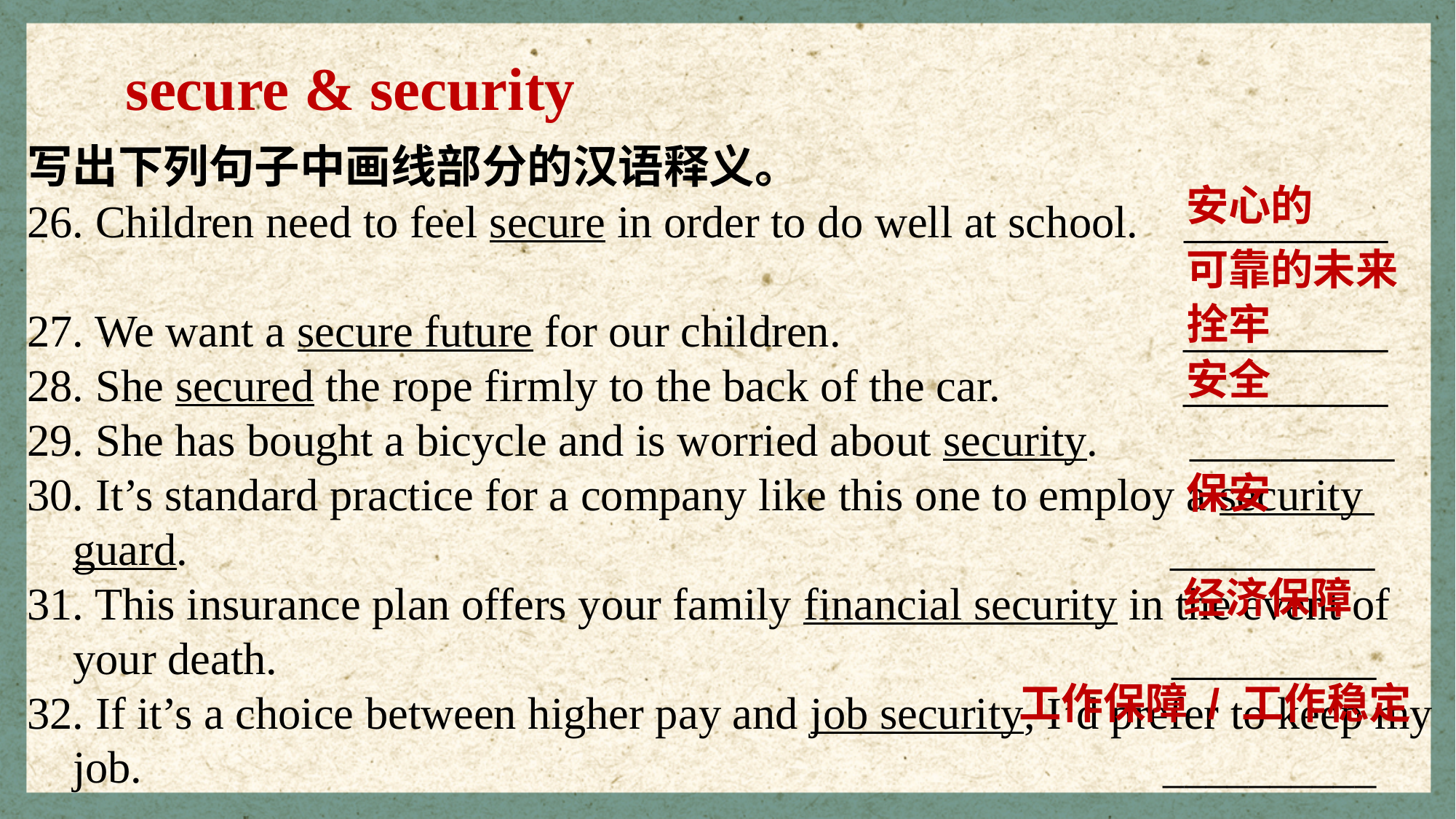

secure & security
写出下列句子中画线部分的汉语释义。
26. Children need to feel secure in order to do well at school.    _________
27. We want a secure future for our children.                              _________
28. She secured the rope firmly to the back of the car.                _________
29. She has bought a bicycle and is worried about security.        _________
30. It’s standard practice for a company like this one to employ a security
    guard.                                                                                      _________
31. This insurance plan offers your family financial security in the event of
    your death. 		                                                              _________
32. If it’s a choice between higher pay and job security, I’d prefer to keep my
    job. 				                                                        __________
安心的
可靠的未来
拴牢
安全
保安
经济保障
工作保障 / 工作稳定